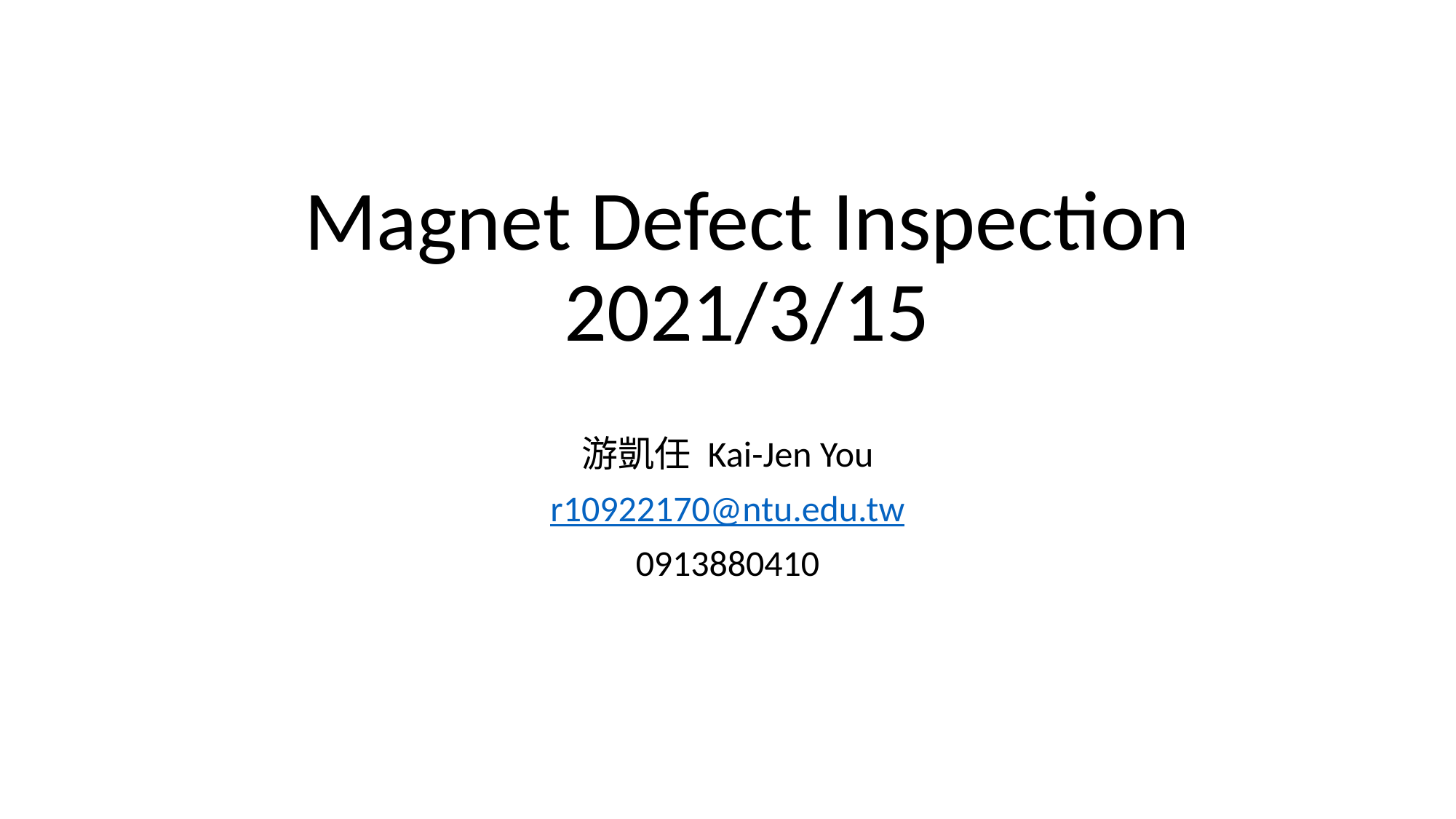

# Magnet Defect Inspection 2021/3/15
游凱任 Kai-Jen You
r10922170@ntu.edu.tw
0913880410